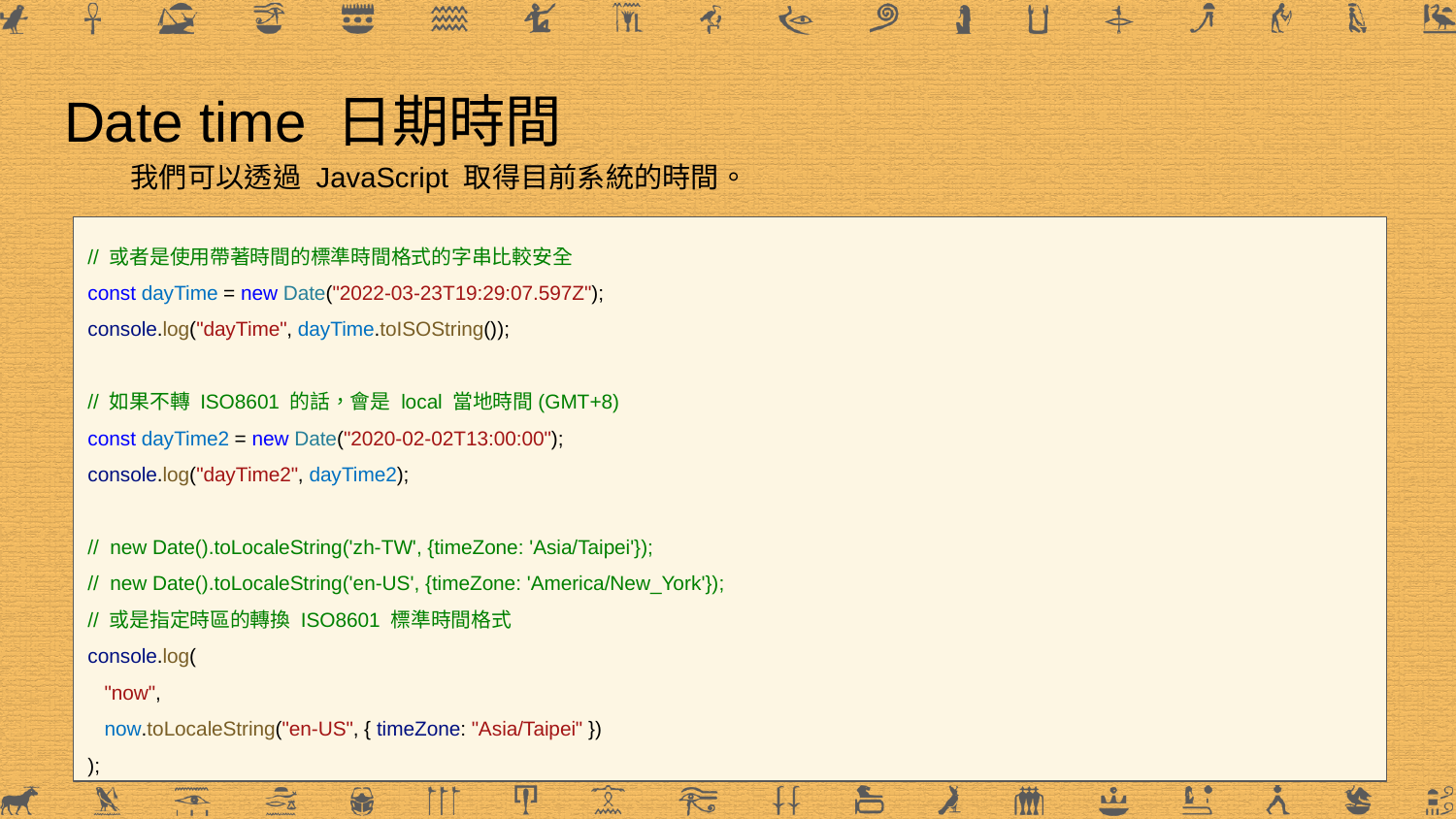

# Date time 日期時間
我們可以透過 JavaScript 取得目前系統的時間。
// 或者是使用帶著時間的標準時間格式的字串比較安全
const dayTime = new Date("2022-03-23T19:29:07.597Z");
console.log("dayTime", dayTime.toISOString());

// 如果不轉 ISO8601 的話，會是 local 當地時間(GMT+8)
const dayTime2 = new Date("2020-02-02T13:00:00");
console.log("dayTime2", dayTime2);

//  new Date().toLocaleString('zh-TW', {timeZone: 'Asia/Taipei'});
//  new Date().toLocaleString('en-US', {timeZone: 'America/New_York'});
// 或是指定時區的轉換 ISO8601 標準時間格式
console.log(
   "now",
   now.toLocaleString("en-US", { timeZone: "Asia/Taipei" })
);